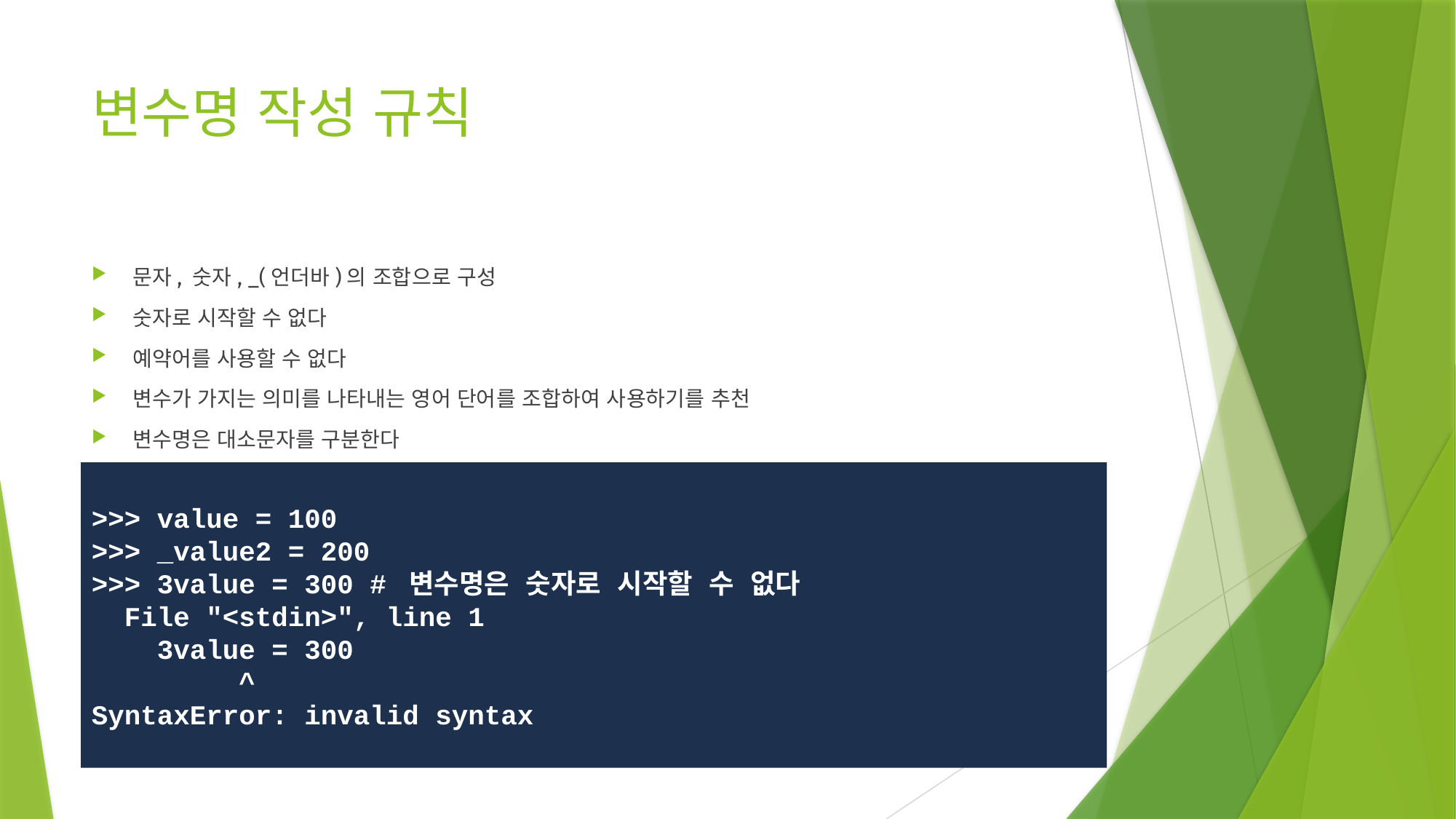

# 변수명 작성 규칙
문자, 숫자, _(언더바)의 조합으로 구성
숫자로 시작할 수 없다
예약어를 사용할 수 없다
변수가 가지는 의미를 나타내는 영어 단어를 조합하여 사용하기를 추천
변수명은 대소문자를 구분한다

>>> value = 100
>>> _value2 = 200
>>> 3value = 300 # 변수명은 숫자로 시작할 수 없다
  File "<stdin>", line 1
    3value = 300
         ^
SyntaxError: invalid syntax